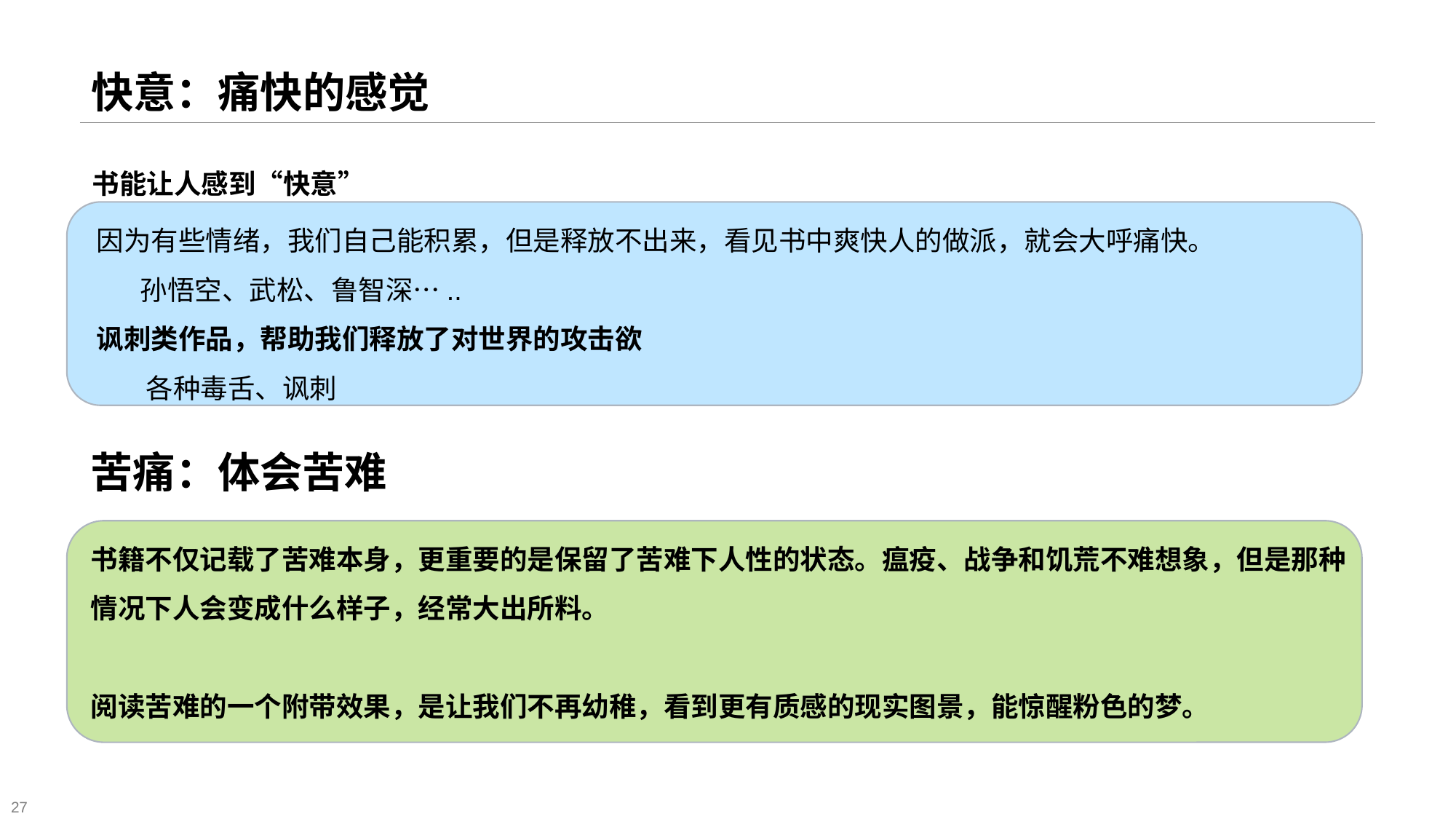

# 快意：痛快的感觉
书能让人感到“快意”

因为有些情绪，我们自己能积累，但是释放不出来，看见书中爽快人的做派，就会大呼痛快。
      孙悟空、武松、鲁智深…..
讽刺类作品，帮助我们释放了对世界的攻击欲
       各种毒舌、讽刺
苦痛：体会苦难

书籍不仅记载了苦难本身，更重要的是保留了苦难下人性的状态。瘟疫、战争和饥荒不难想象，但是那种情况下人会变成什么样子，经常大出所料。

阅读苦难的一个附带效果，是让我们不再幼稚，看到更有质感的现实图景，能惊醒粉色的梦。